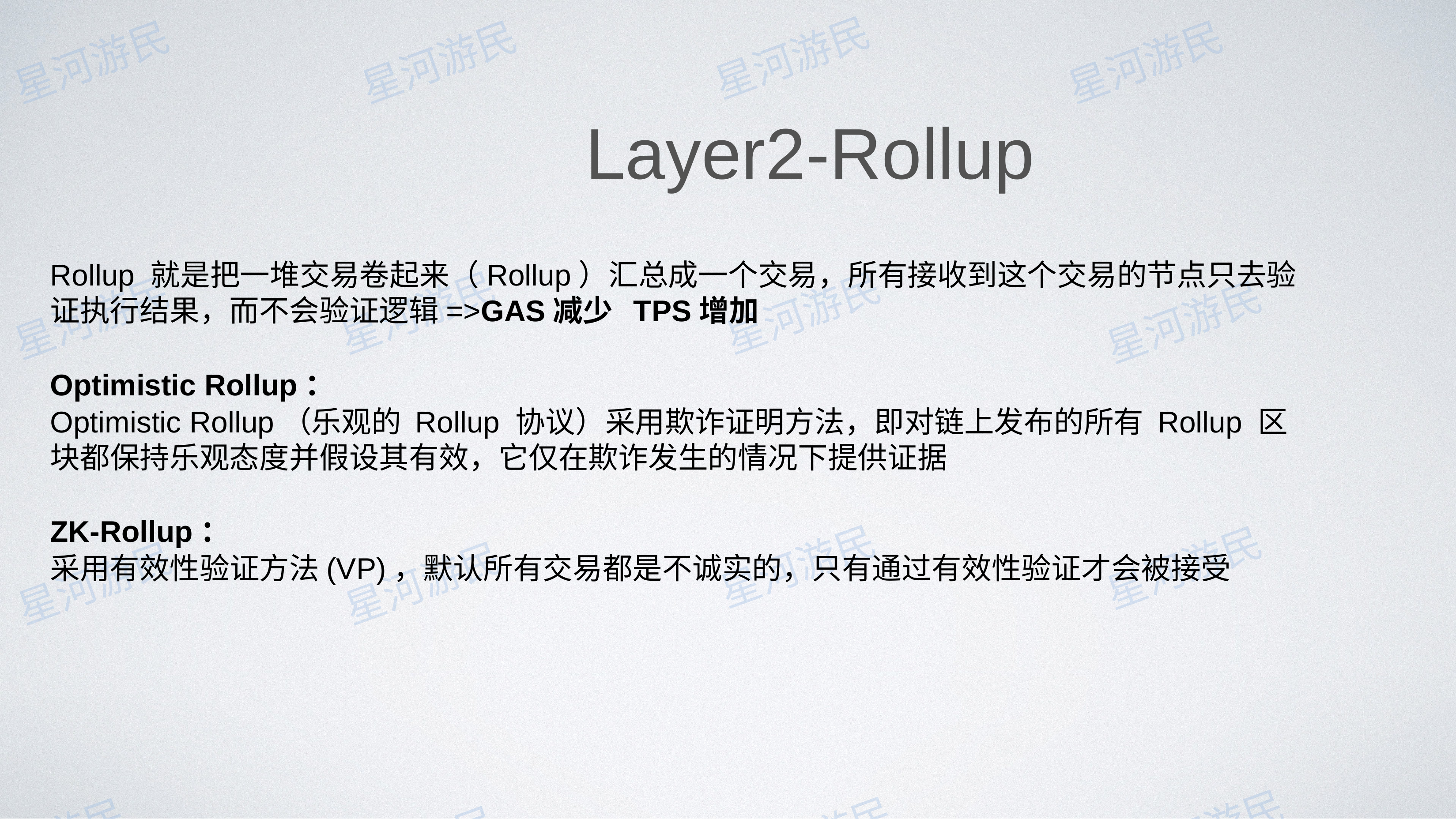

# Layer2-Rollup
Rollup 就是把一堆交易卷起来（Rollup）汇总成一个交易，所有接收到这个交易的节点只去验证执行结果，而不会验证逻辑=>GAS减少  TPS增加

Optimistic Rollup：
Optimistic Rollup（乐观的 Rollup 协议）采用欺诈证明方法，即对链上发布的所有 Rollup 区块都保持乐观态度并假设其有效，它仅在欺诈发生的情况下提供证据

ZK-Rollup：
采用有效性验证方法(VP)，默认所有交易都是不诚实的，只有通过有效性验证才会被接受